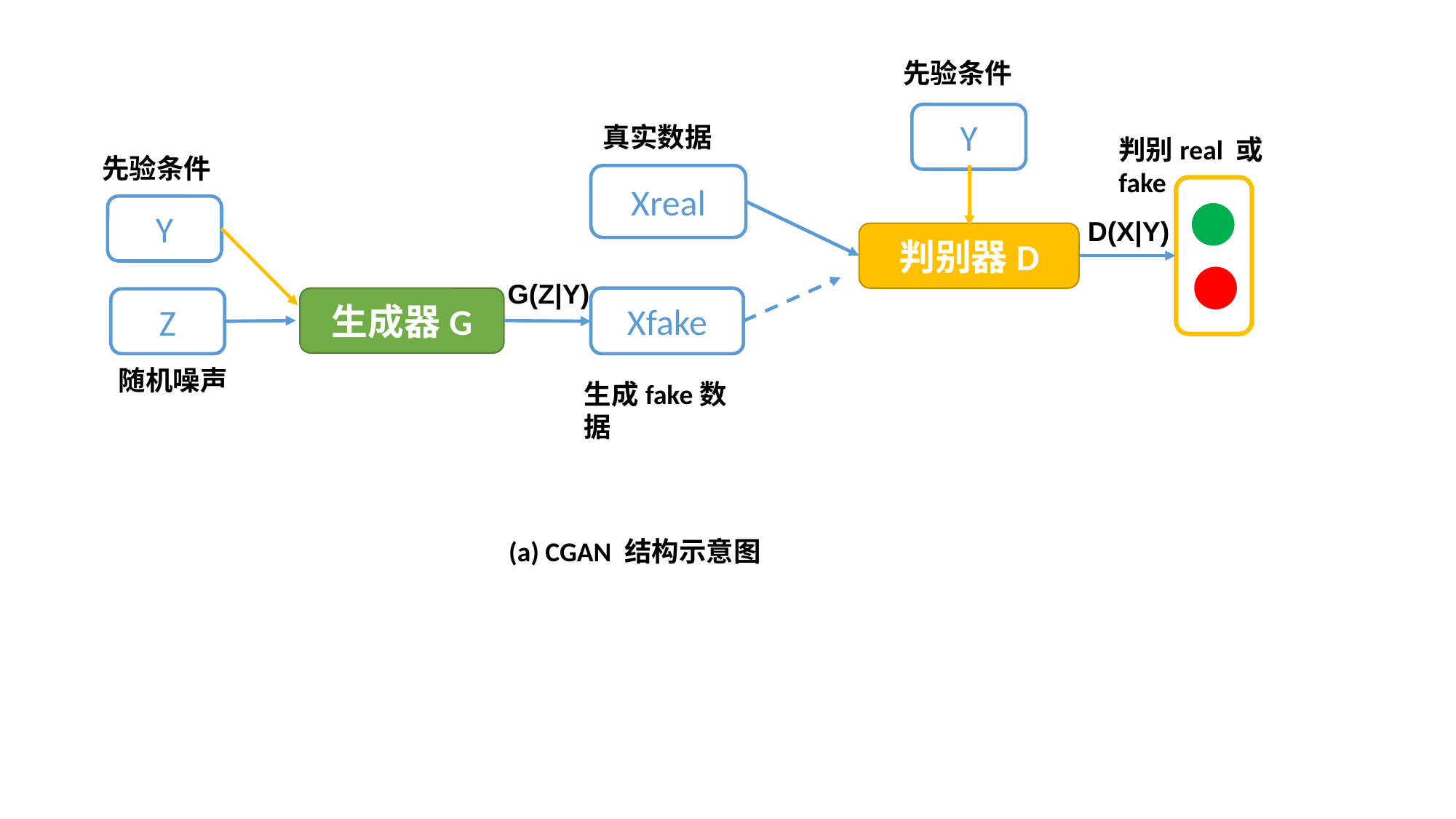

先验条件
Y
真实数据
判别real 或fake
Xreal

判别器D
生成器G
Xfake
Z
随机噪声
生成fake数据
先验条件
Y
D(X|Y)
G(Z|Y)
(a) CGAN 结构示意图